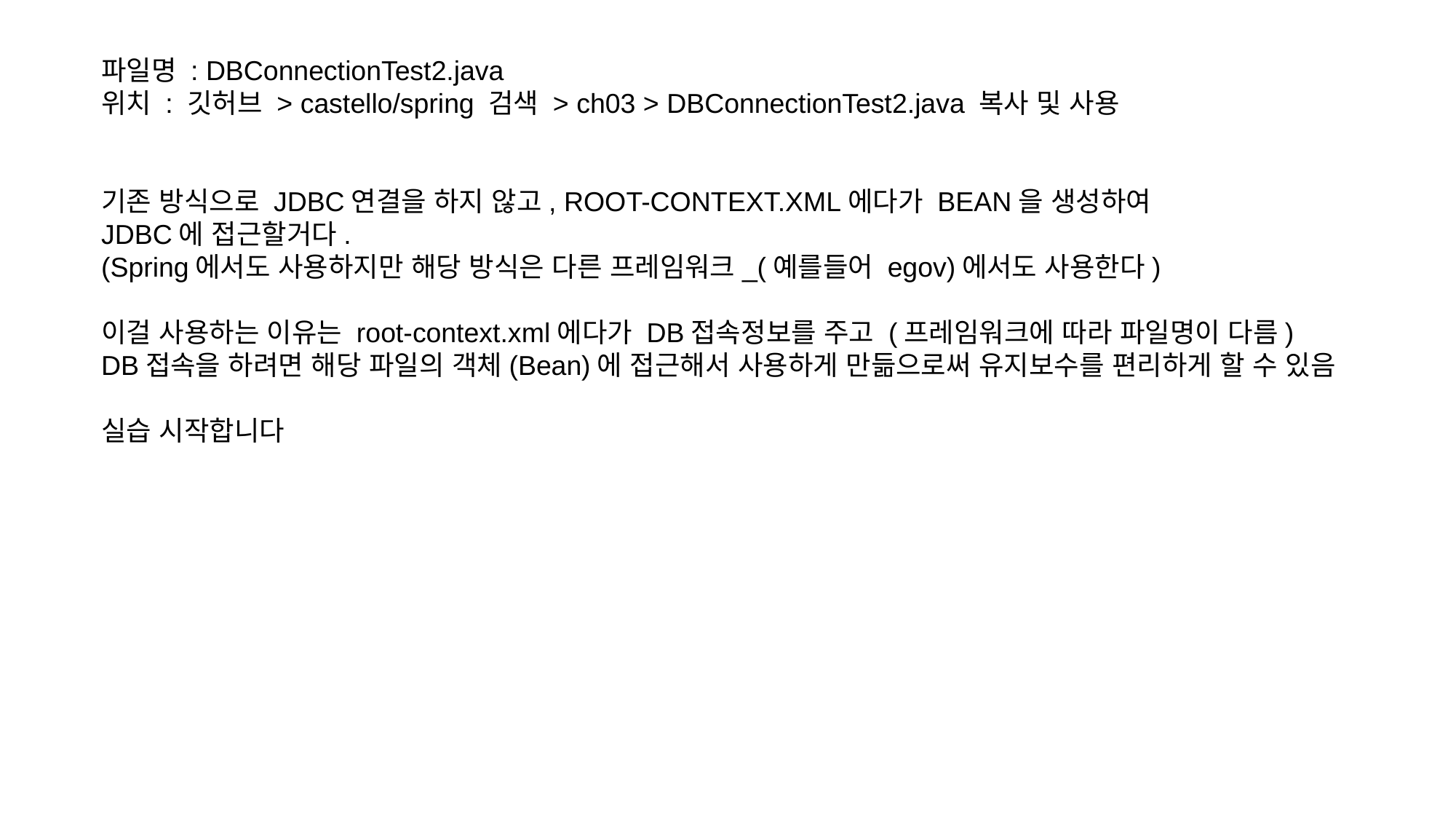

파일명 : DBConnectionTest2.java
위치 : 깃허브 > castello/spring 검색 > ch03 > DBConnectionTest2.java 복사 및 사용

기존 방식으로 JDBC연결을 하지 않고, ROOT-CONTEXT.XML에다가 BEAN을 생성하여
JDBC에 접근할거다.
(Spring에서도 사용하지만 해당 방식은 다른 프레임워크_(예를들어 egov)에서도 사용한다)

이걸 사용하는 이유는 root-context.xml에다가 DB접속정보를 주고 (프레임워크에 따라 파일명이 다름)
DB접속을 하려면 해당 파일의 객체(Bean)에 접근해서 사용하게 만듦으로써 유지보수를 편리하게 할 수 있음

실습 시작합니다